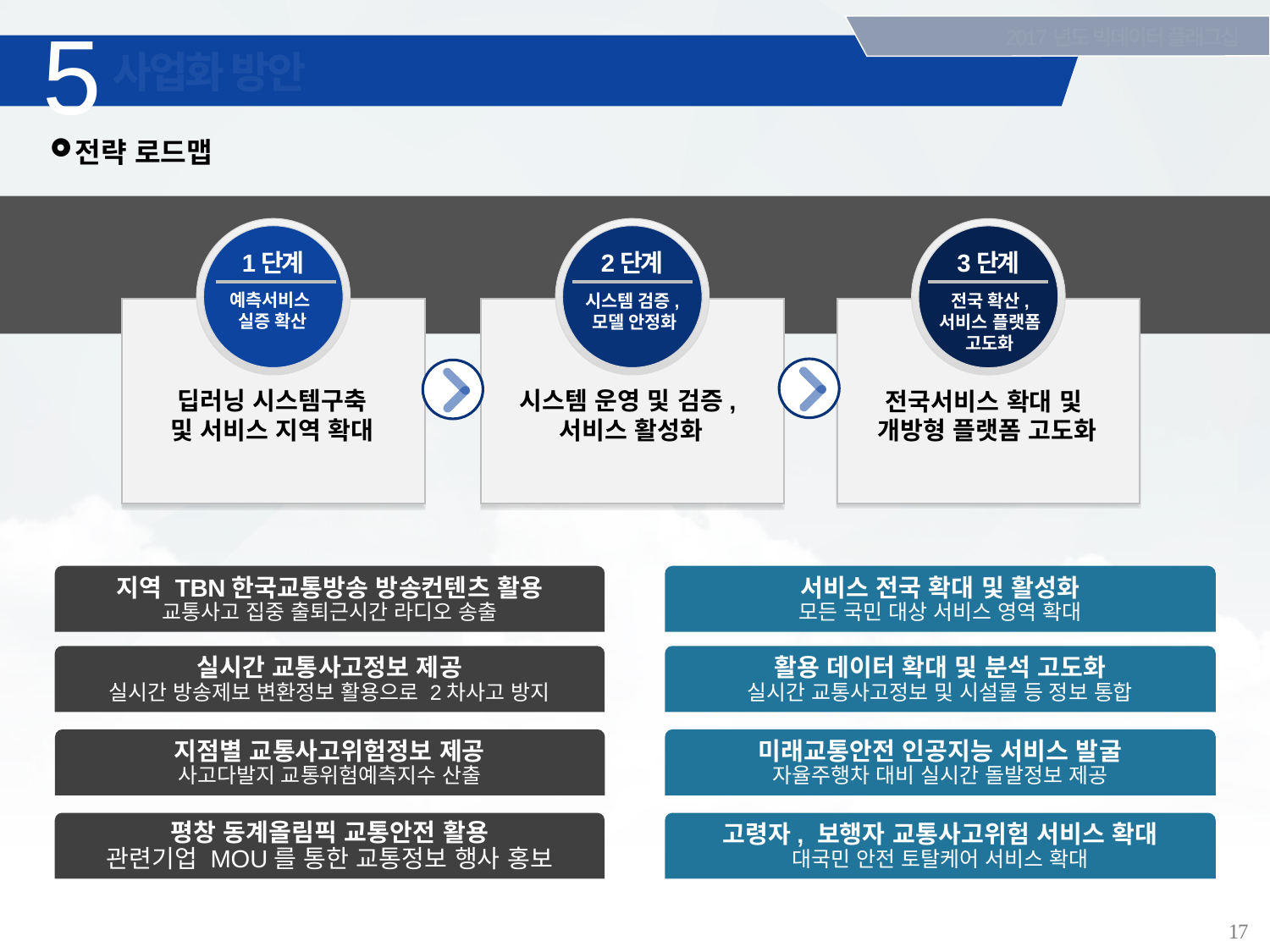

5
2017년도 빅데이터 플래그십
# 사업화 방안
전략 로드맵

1단계

2단계

3단계

예측서비스
실증 확산
시스템 검증,
모델 안정화

전국 확산,
서비스 플랫폼
고도화

딥러닝 시스템구축
및 서비스 지역 확대
시스템 운영 및 검증,
서비스 활성화
전국서비스 확대 및
개방형 플랫폼 고도화
지역 TBN한국교통방송 방송컨텐츠 활용
교통사고 집중 출퇴근시간 라디오 송출
서비스 전국 확대 및 활성화
모든 국민 대상 서비스 영역 확대
실시간 교통사고정보 제공
실시간 방송제보 변환정보 활용으로 2차사고 방지
활용 데이터 확대 및 분석 고도화
실시간 교통사고정보 및 시설물 등 정보 통합
지점별 교통사고위험정보 제공
사고다발지 교통위험예측지수 산출
미래교통안전 인공지능 서비스 발굴
자율주행차 대비 실시간 돌발정보 제공
평창 동계올림픽 교통안전 활용
관련기업 MOU를 통한 교통정보 행사 홍보
고령자, 보행자 교통사고위험 서비스 확대
대국민 안전 토탈케어 서비스 확대
17